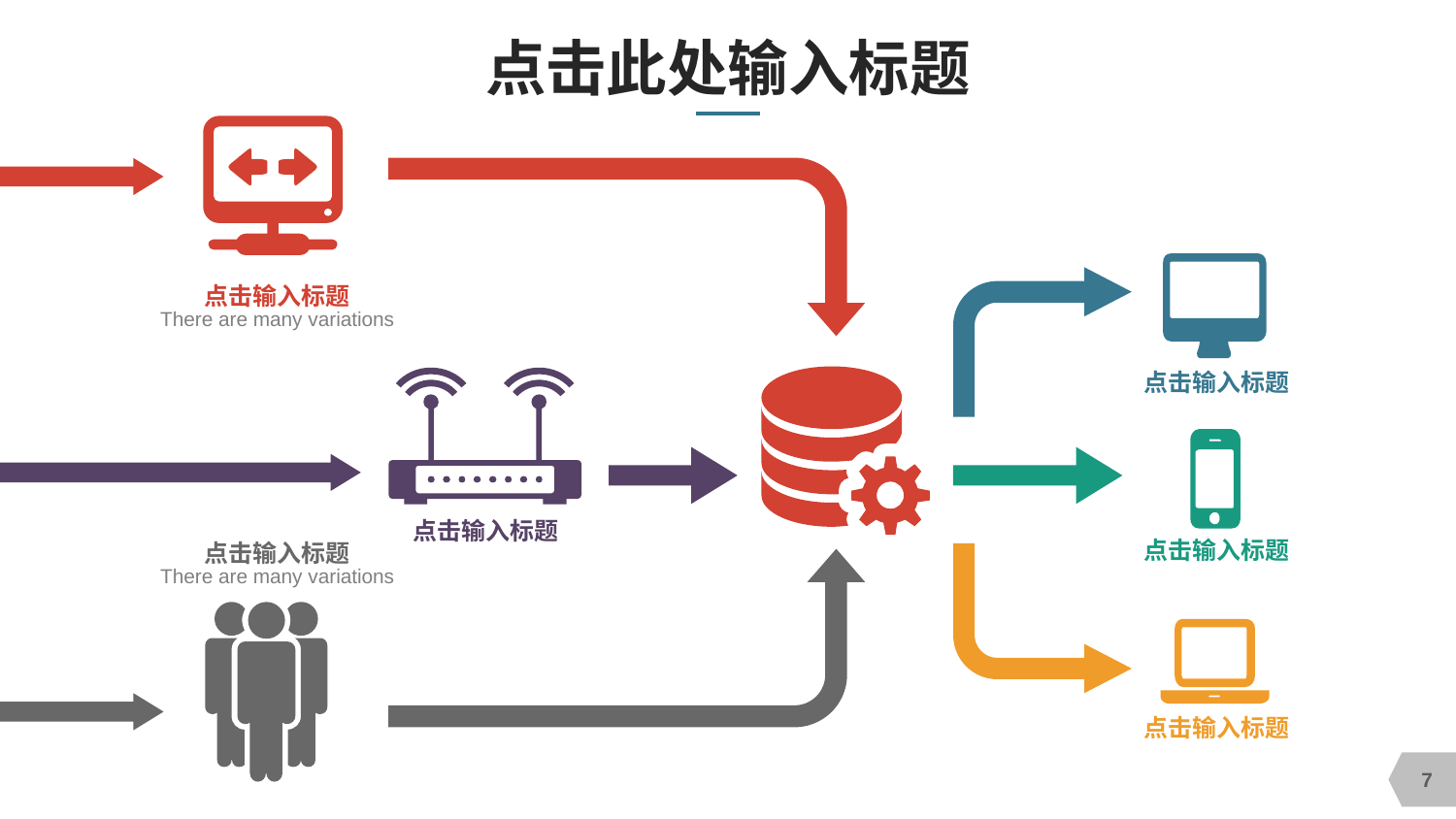

# 点击此处输入标题

点击输入标题
There are many variations

点击输入标题

点击输入标题
点击输入标题
点击输入标题
There are many variations

点击输入标题
7